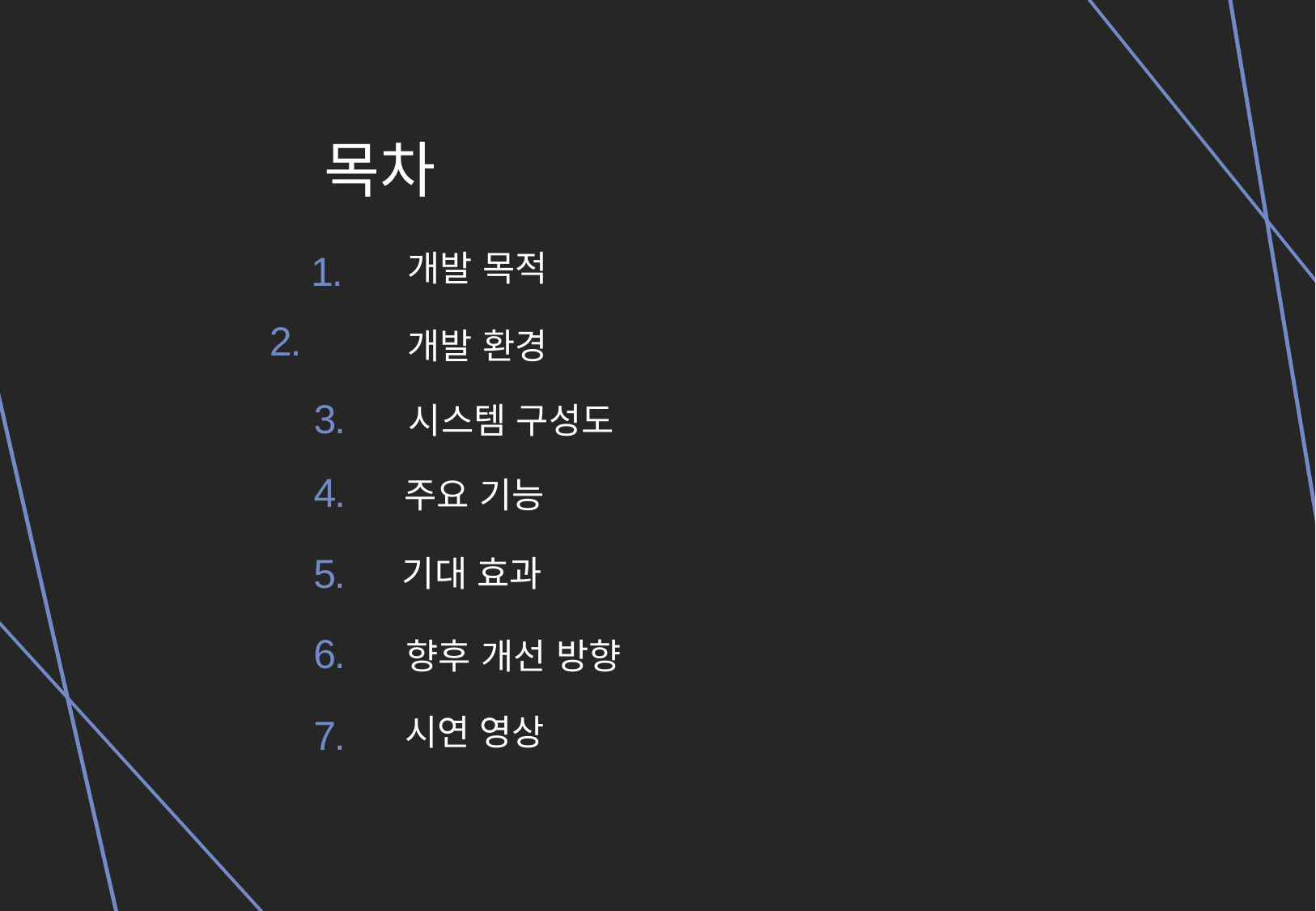

목차
1.
개발 목적
2.
개발 환경
3.
시스템 구성도
4.
주요 기능

5.
기대 효과
6.
향후 개선 방향
7.
시연 영상